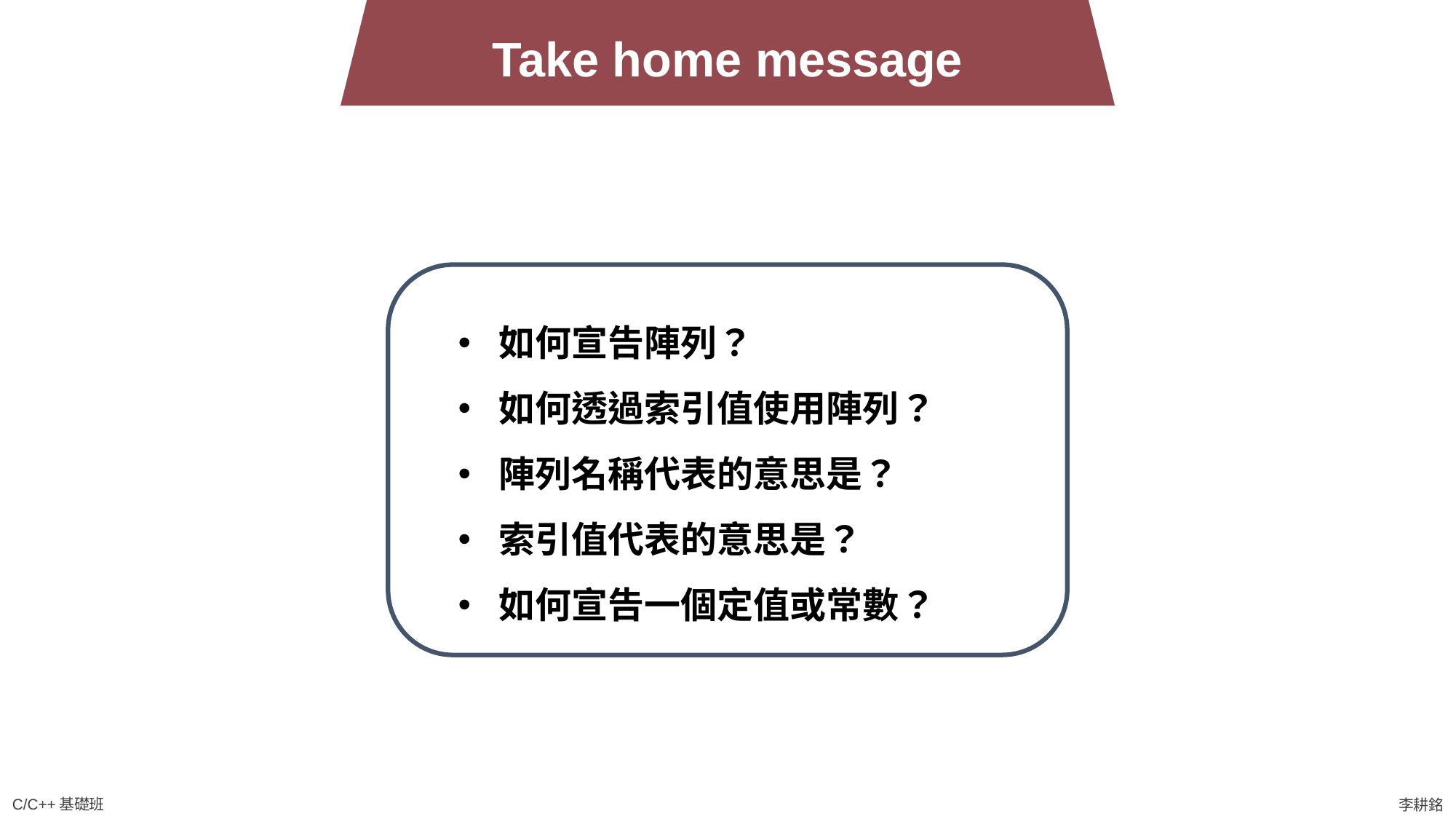

Take home message

如何宣告陣列？
如何透過索引值使用陣列？
陣列名稱代表的意思是？
索引值代表的意思是？
如何宣告一個定值或常數？
C/C++基礎班
李耕銘